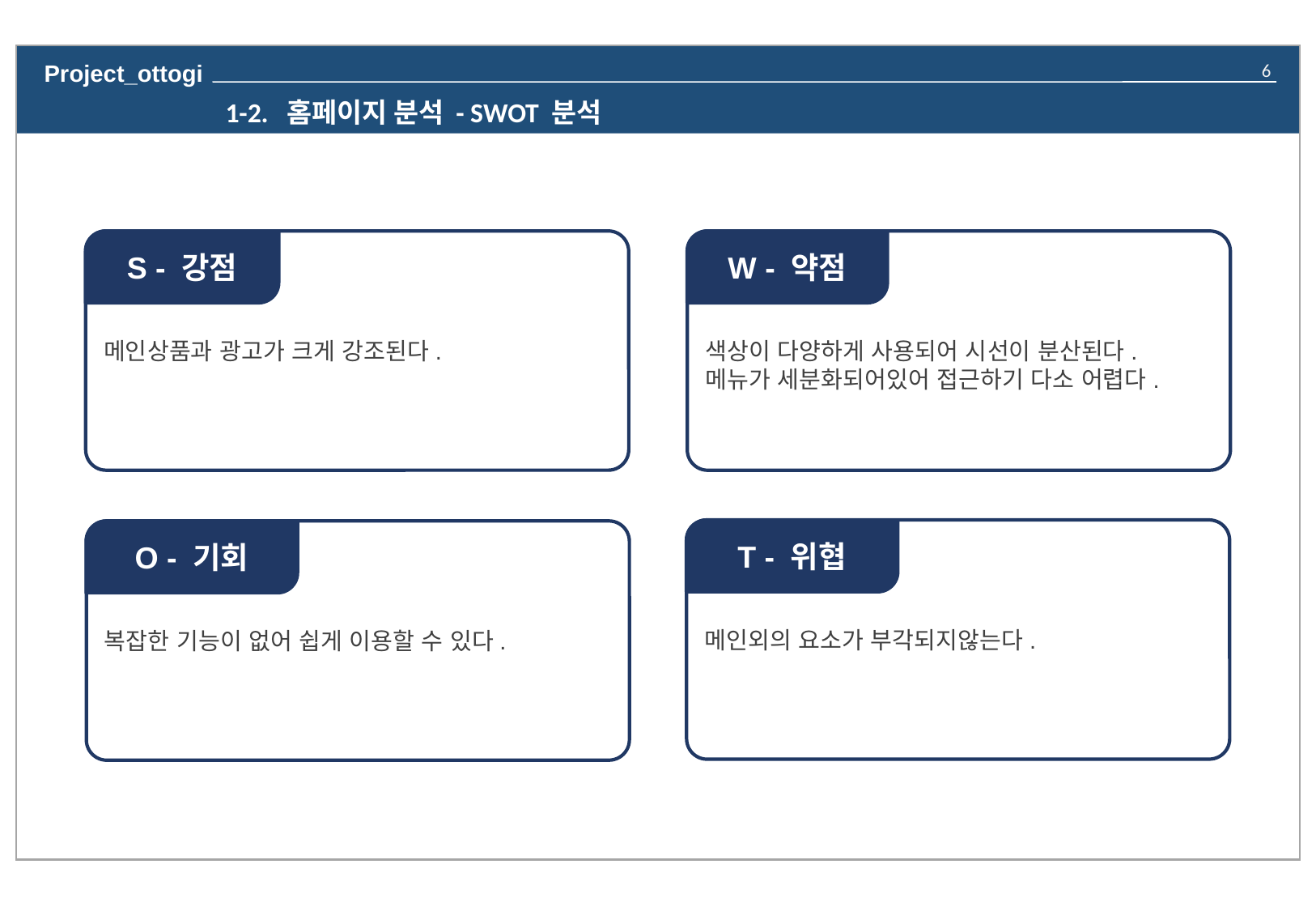

1-2.  홈페이지 분석 - SWOT 분석
S - 강점

메인상품과 광고가 크게 강조된다.

W - 약점

색상이 다양하게 사용되어 시선이 분산된다.
메뉴가 세분화되어있어 접근하기 다소 어렵다.
T - 위협

메인외의 요소가 부각되지않는다.

O - 기회
복잡한 기능이 없어 쉽게 이용할 수 있다.